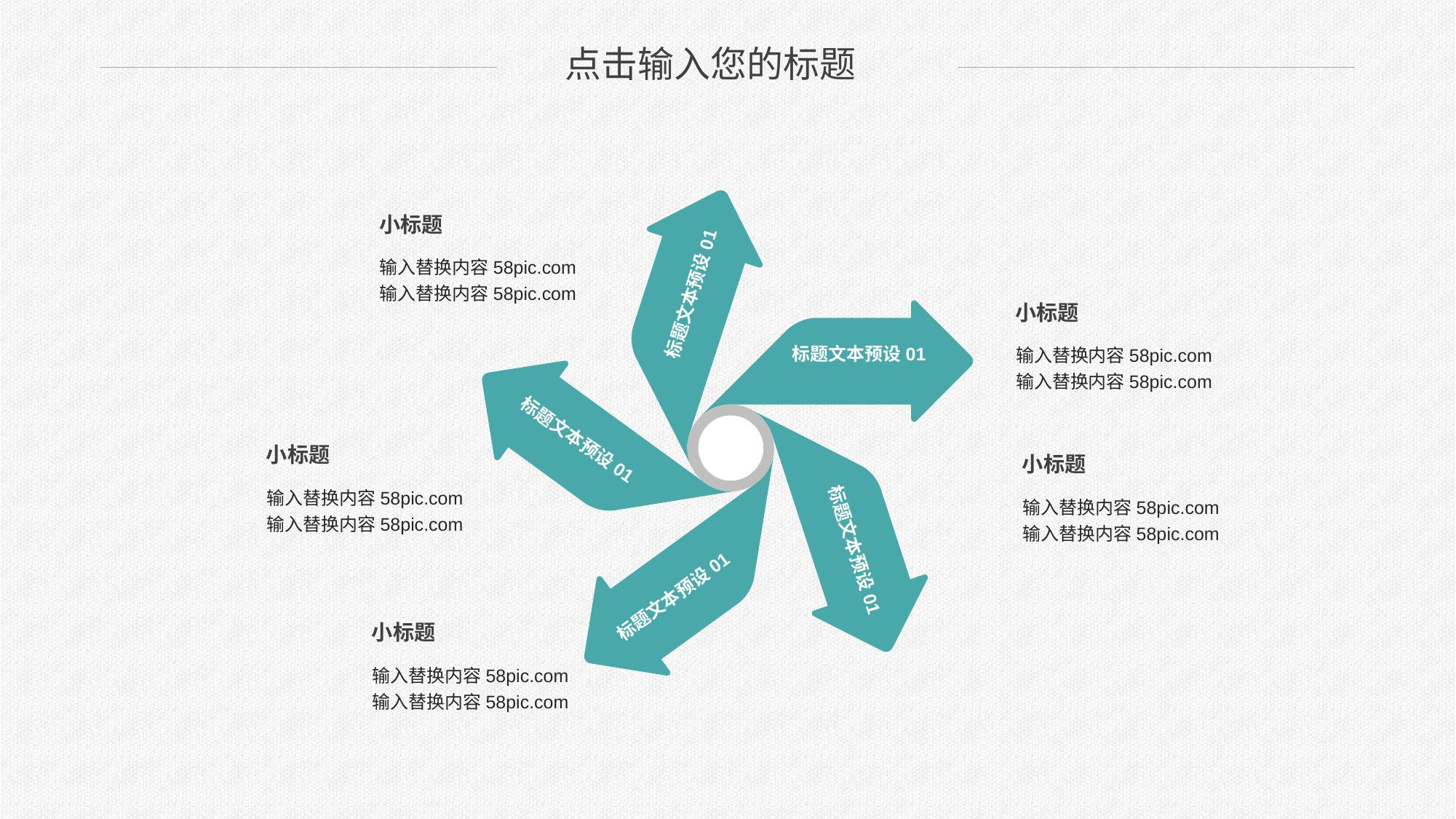

点击输入您的标题

标题文本预设01

标题文本预设01

标题文本预设01

标题文本预设01
标题文本预设01
小标题
输入替换内容58pic.com输入替换内容58pic.com
小标题
输入替换内容58pic.com输入替换内容58pic.com
小标题
小标题
输入替换内容58pic.com输入替换内容58pic.com
输入替换内容58pic.com输入替换内容58pic.com
小标题
输入替换内容58pic.com输入替换内容58pic.com